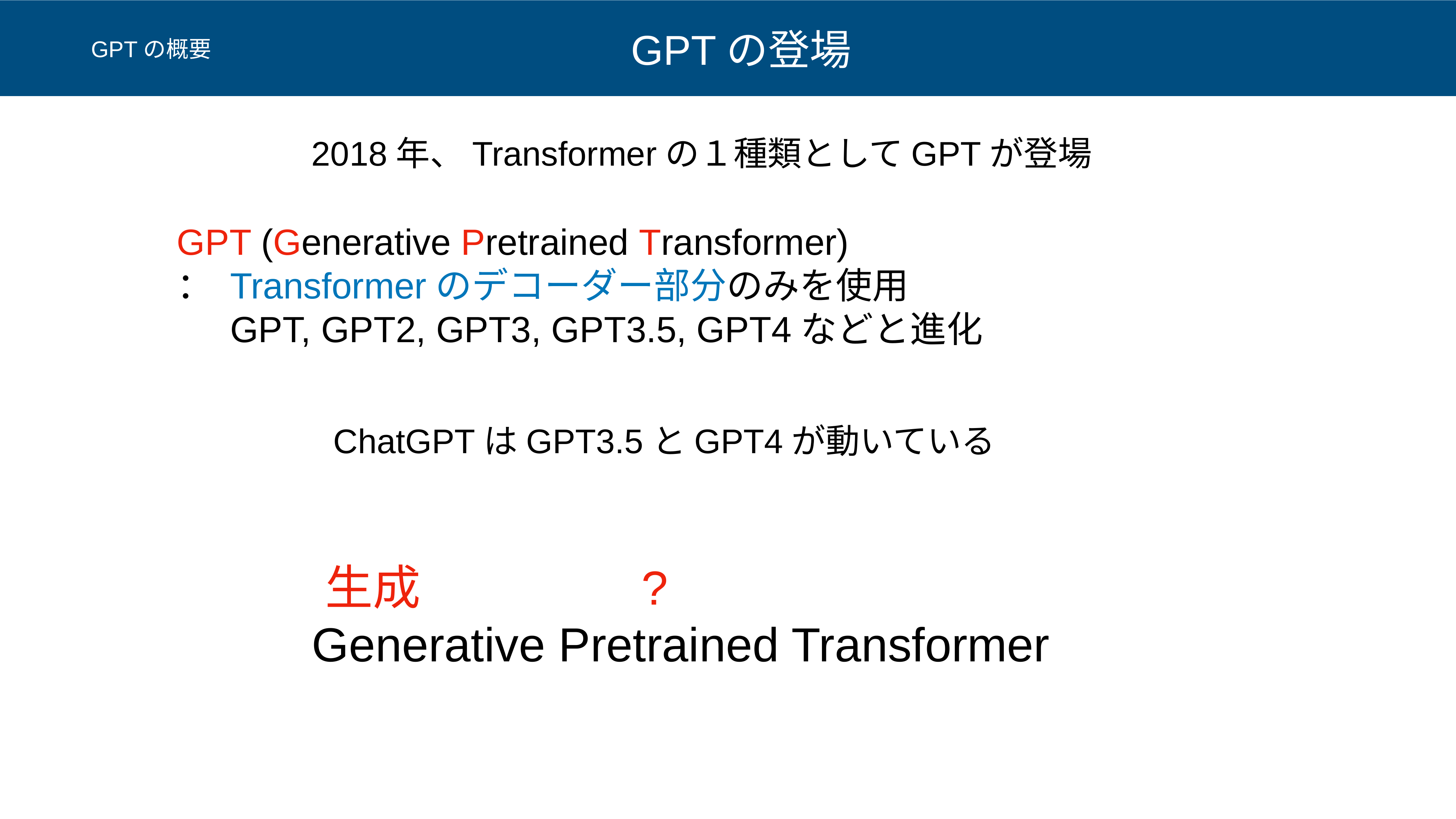

GPTの登場
GPTの概要
2018年、Transformerの１種類としてGPTが登場
GPT (Generative Pretrained Transformer)
： Transformerのデコーダー部分のみを使用
　 GPT, GPT2, GPT3, GPT3.5, GPT4などと進化
ChatGPTはGPT3.5とGPT4が動いている
生成
?
Generative Pretrained Transformer
33